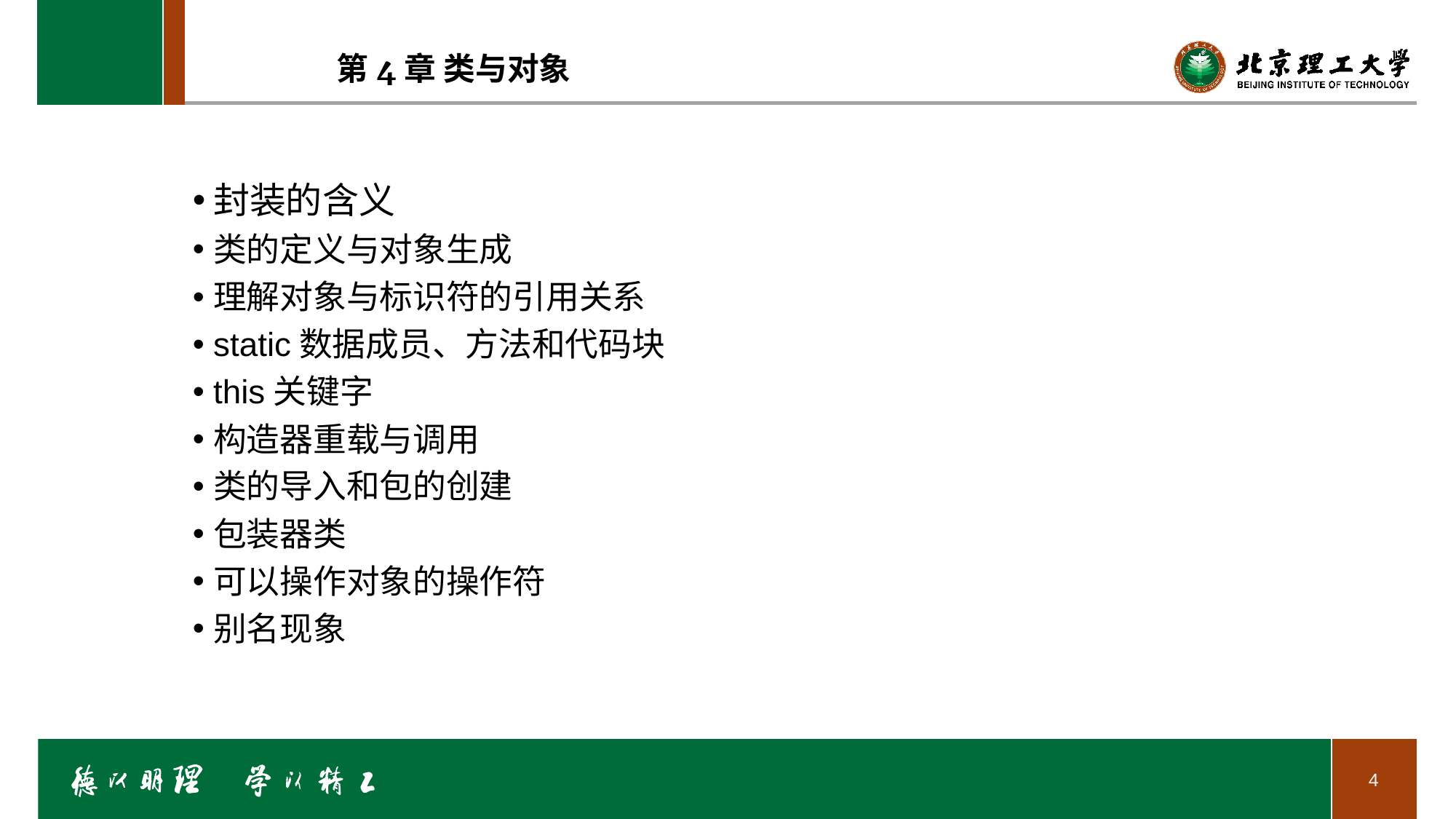

# 第4章 类与对象
封装的含义
类的定义与对象生成
理解对象与标识符的引用关系
static数据成员、方法和代码块
this关键字
构造器重载与调用
类的导入和包的创建
包装器类
可以操作对象的操作符
别名现象